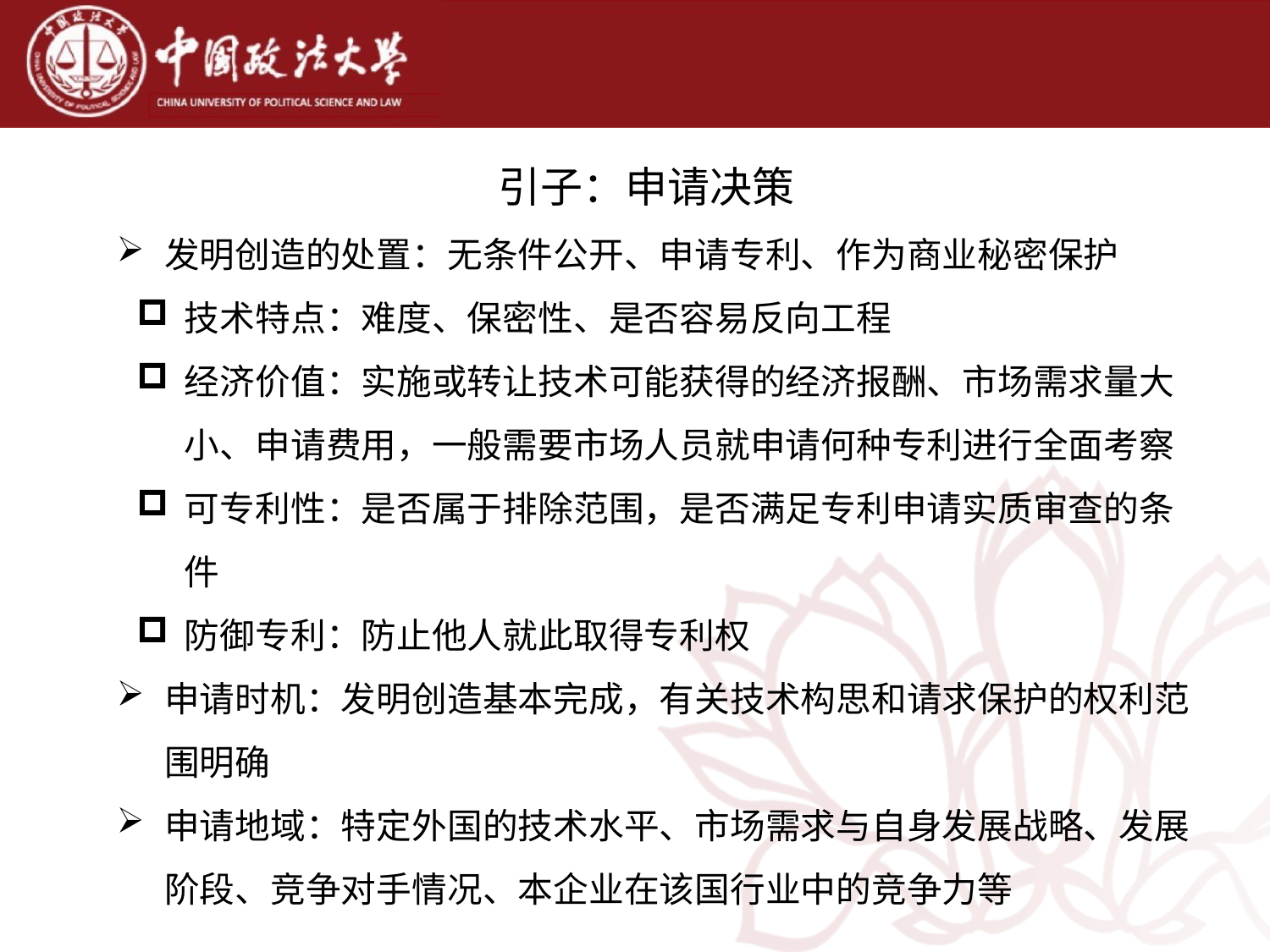

引子：申请决策
发明创造的处置：无条件公开、申请专利、作为商业秘密保护
技术特点：难度、保密性、是否容易反向工程
经济价值：实施或转让技术可能获得的经济报酬、市场需求量大小、申请费用，一般需要市场人员就申请何种专利进行全面考察
可专利性：是否属于排除范围，是否满足专利申请实质审查的条件
防御专利：防止他人就此取得专利权
申请时机：发明创造基本完成，有关技术构思和请求保护的权利范围明确
申请地域：特定外国的技术水平、市场需求与自身发展战略、发展阶段、竞争对手情况、本企业在该国行业中的竞争力等